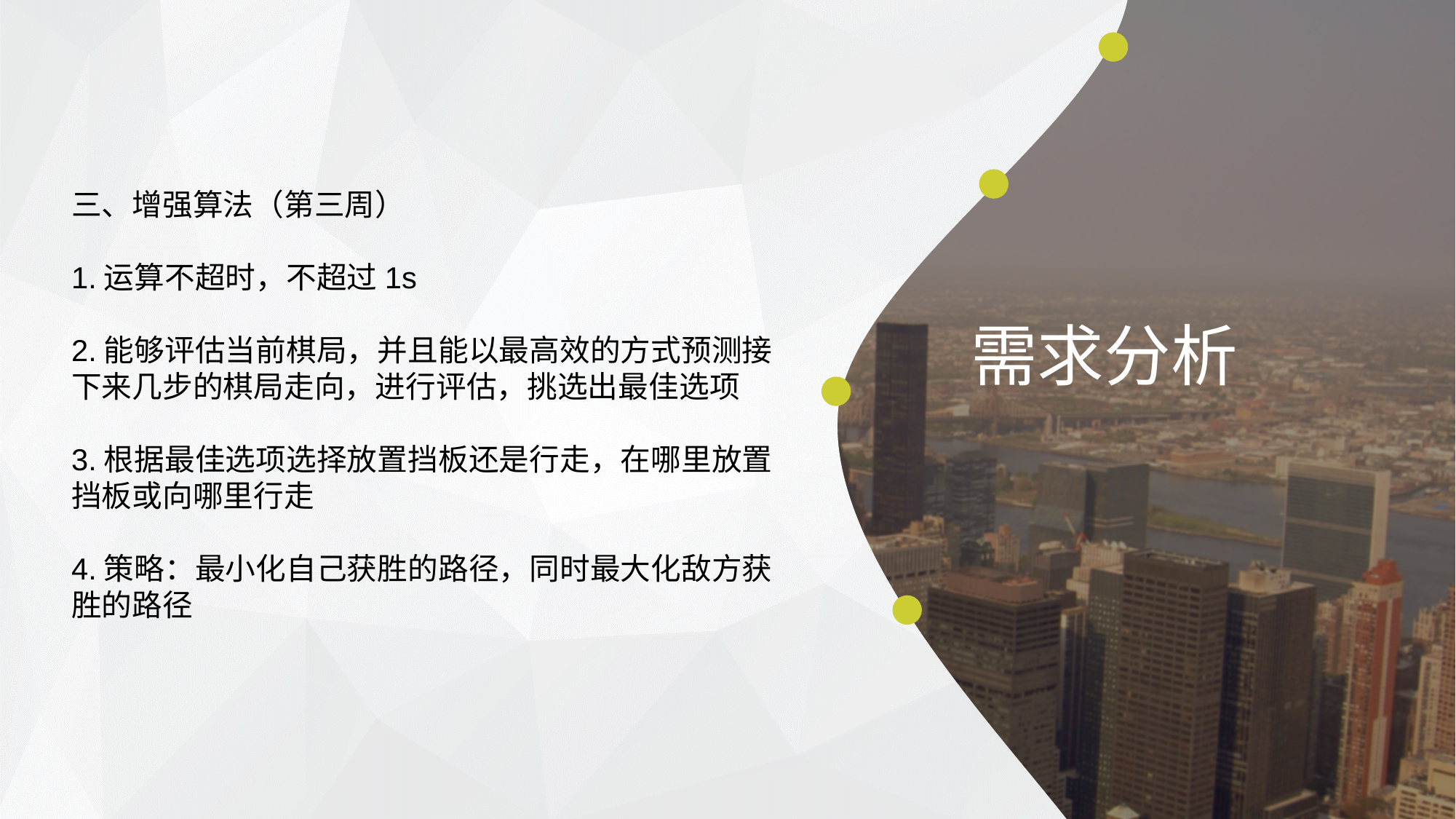

三、增强算法（第三周）

1.运算不超时，不超过1s

2.能够评估当前棋局，并且能以最高效的方式预测接下来几步的棋局走向，进行评估，挑选出最佳选项

3.根据最佳选项选择放置挡板还是行走，在哪里放置挡板或向哪里行走

4.策略：最小化自己获胜的路径，同时最大化敌方获胜的路径
需求分析